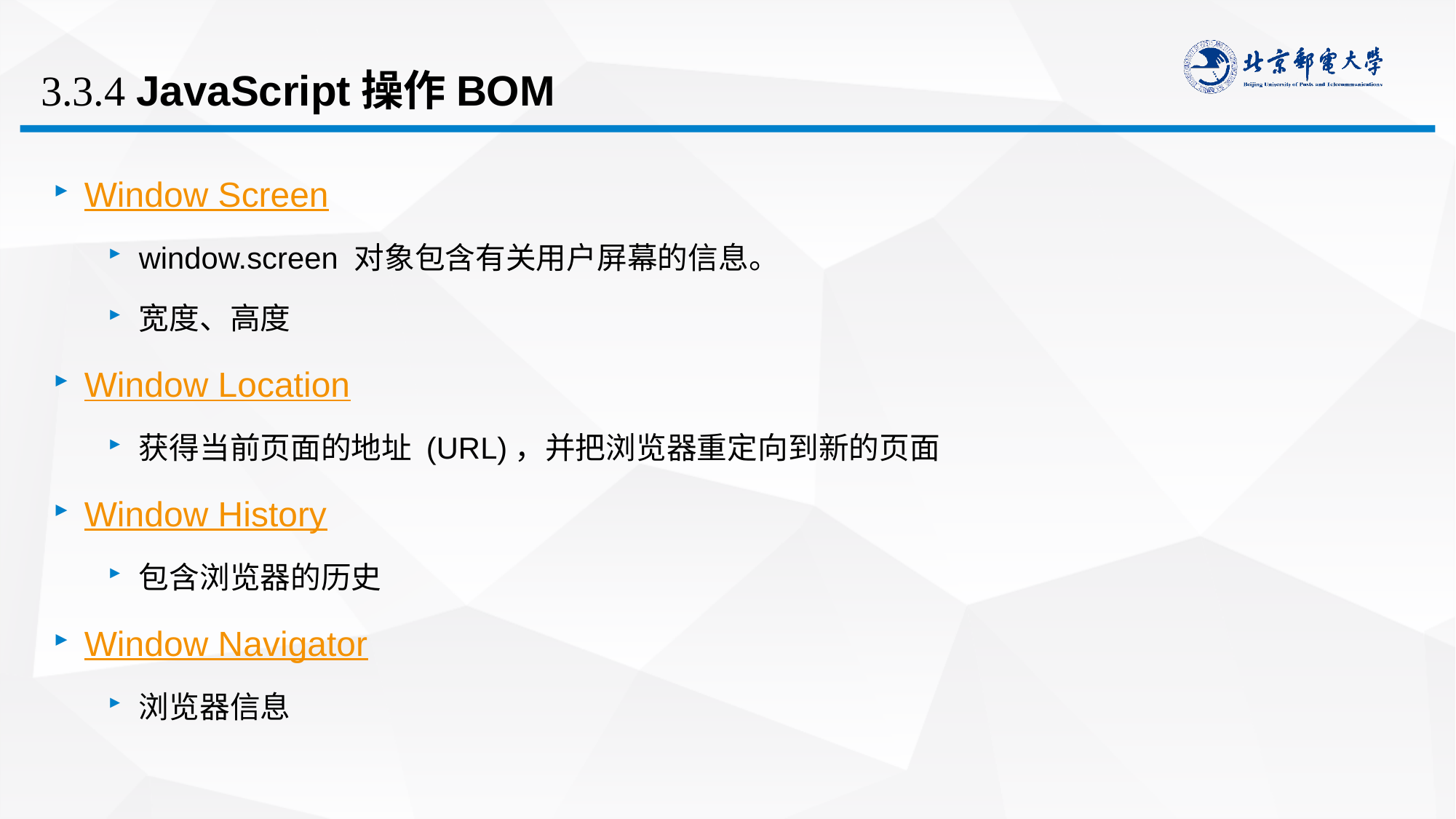

# 3.3.4 JavaScript操作BOM
Window Screen
window.screen 对象包含有关用户屏幕的信息。
宽度、高度
Window Location
获得当前页面的地址 (URL)，并把浏览器重定向到新的页面
Window History
包含浏览器的历史
Window Navigator
浏览器信息